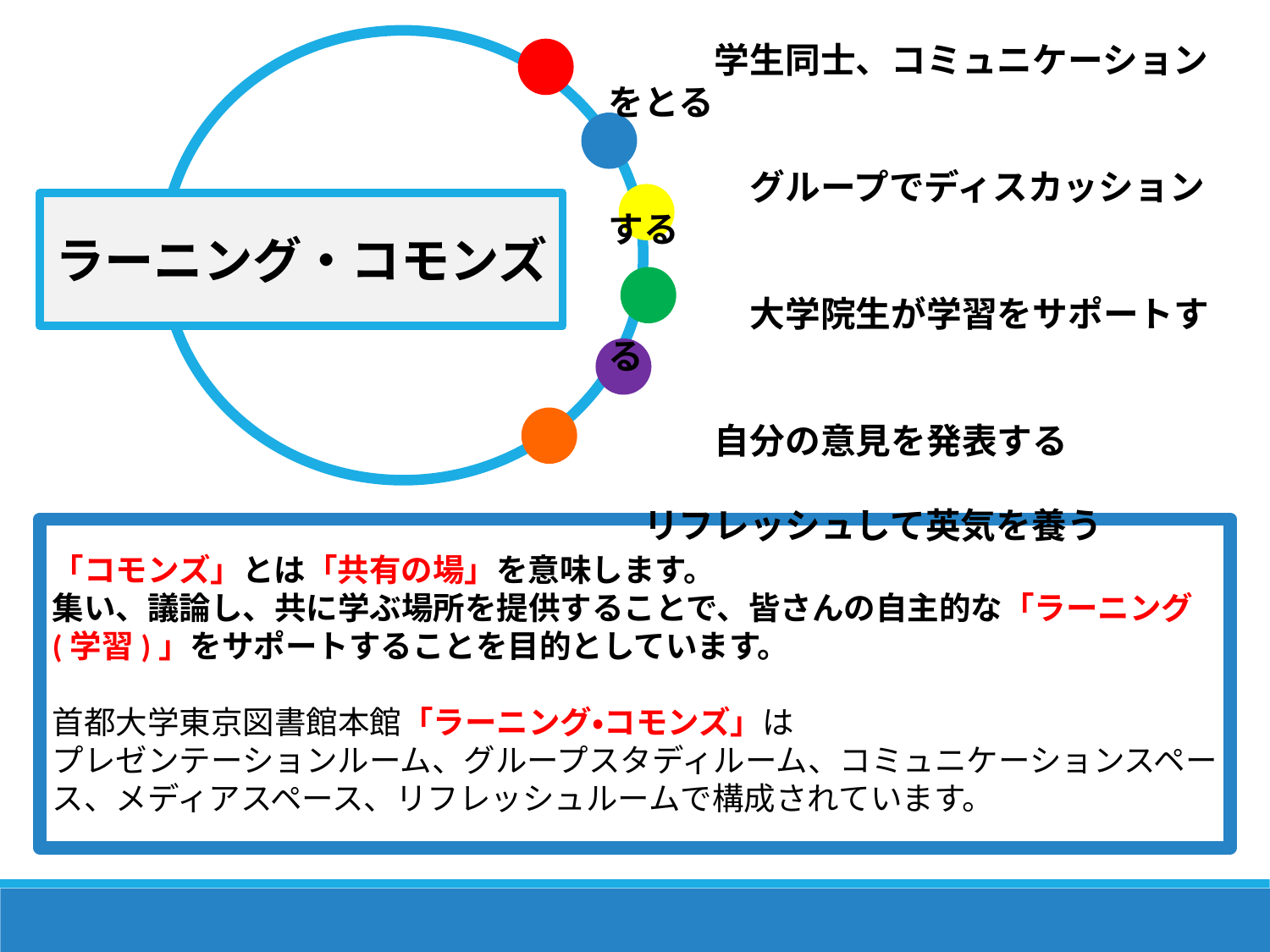

インターネットで情報検索する

　　　学生同士、コミュニケーションをとる

　　　　グループでディスカッションする

　　　　大学院生が学習をサポートする

　　　自分の意見を発表する

　リフレッシュして英気を養う

ラーニング・コモンズ

「コモンズ」とは「共有の場」を意味します。
集い、議論し、共に学ぶ場所を提供することで、皆さんの自主的な「ラーニング(学習)」をサポートすることを目的としています。

首都大学東京図書館本館「ラーニング・コモンズ」は
プレゼンテーションルーム、グループスタディルーム、コミュニケーションスペース、メディアスペース、リフレッシュルームで構成されています。